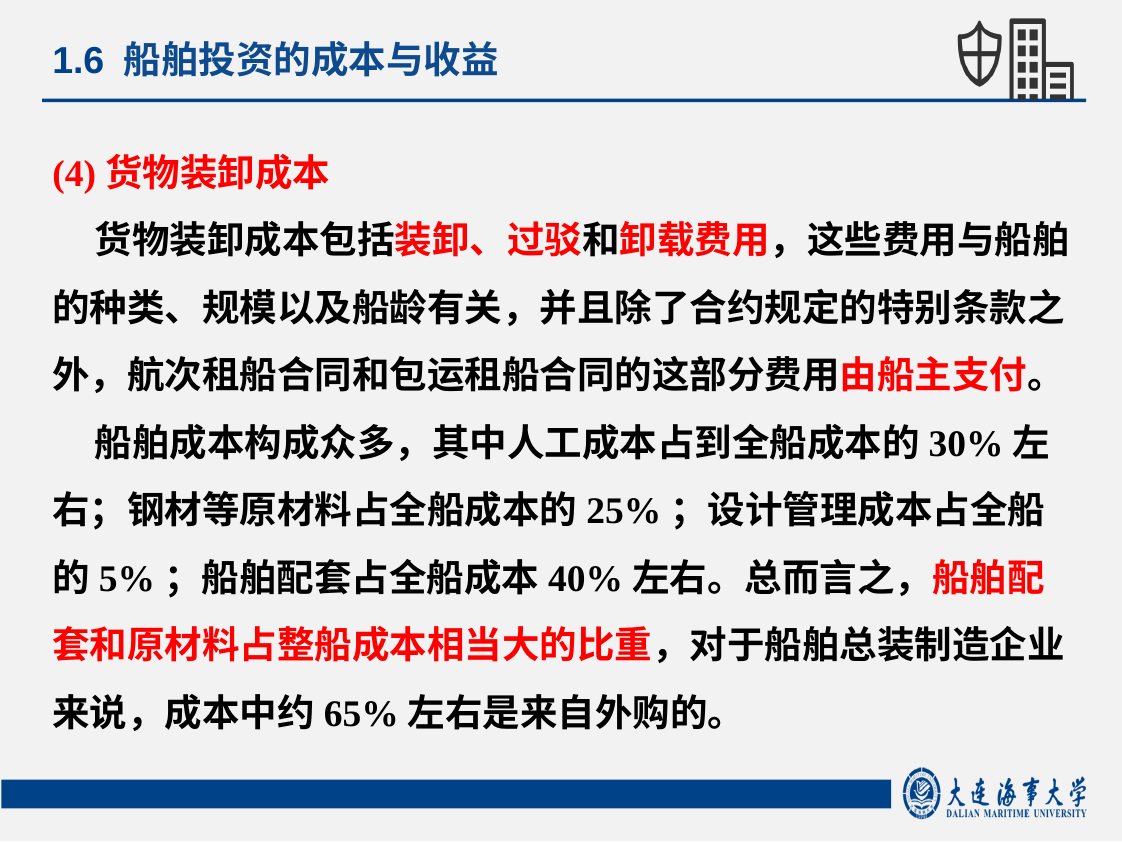

1.6 船舶投资的成本与收益
(4)货物装卸成本
货物装卸成本包括装卸、过驳和卸载费用，这些费用与船舶的种类、规模以及船龄有关，并且除了合约规定的特别条款之外，航次租船合同和包运租船合同的这部分费用由船主支付。
船舶成本构成众多，其中人工成本占到全船成本的30%左右；钢材等原材料占全船成本的25%；设计管理成本占全船的5%；船舶配套占全船成本40%左右。总而言之，船舶配套和原材料占整船成本相当大的比重，对于船舶总装制造企业来说，成本中约65%左右是来自外购的。